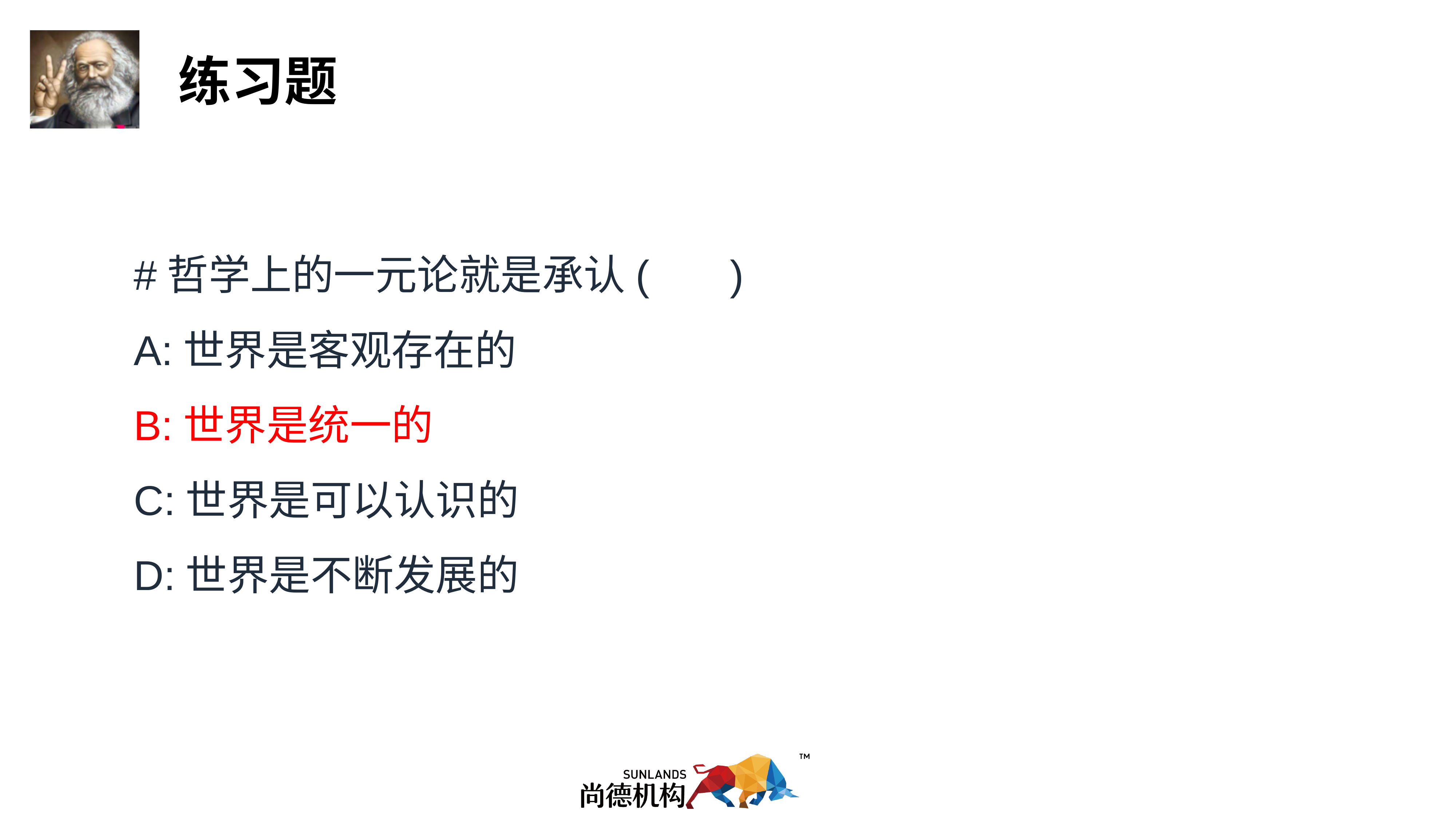

#哲学上的一元论就是承认(       )
A:世界是客观存在的
B:世界是统一的
C:世界是可以认识的
D:世界是不断发展的